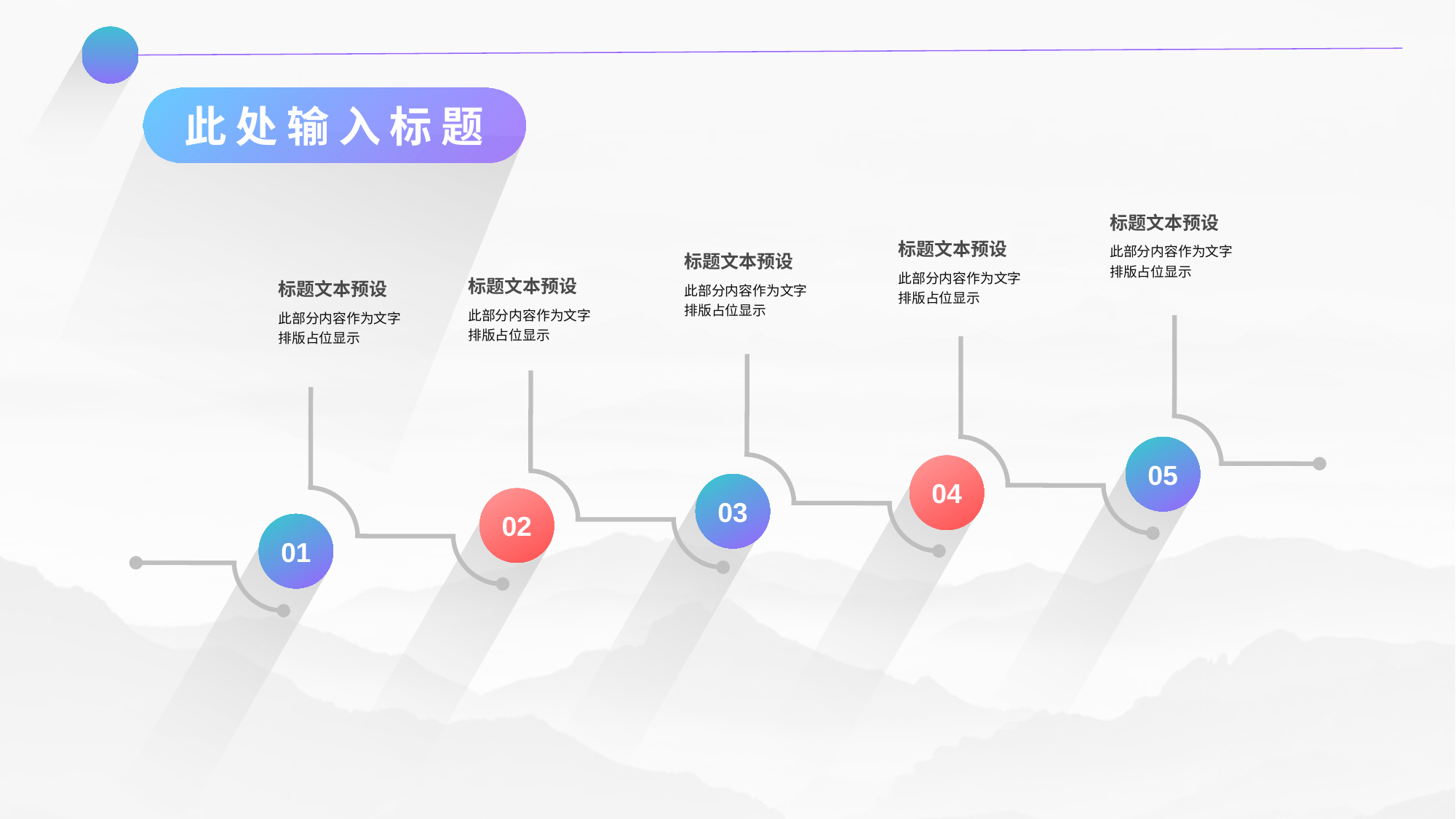

此处输入标题
标题文本预设
此部分内容作为文字排版占位显示
标题文本预设
此部分内容作为文字排版占位显示
标题文本预设
此部分内容作为文字排版占位显示
标题文本预设
此部分内容作为文字排版占位显示
标题文本预设
此部分内容作为文字排版占位显示

05
04

03
02

01